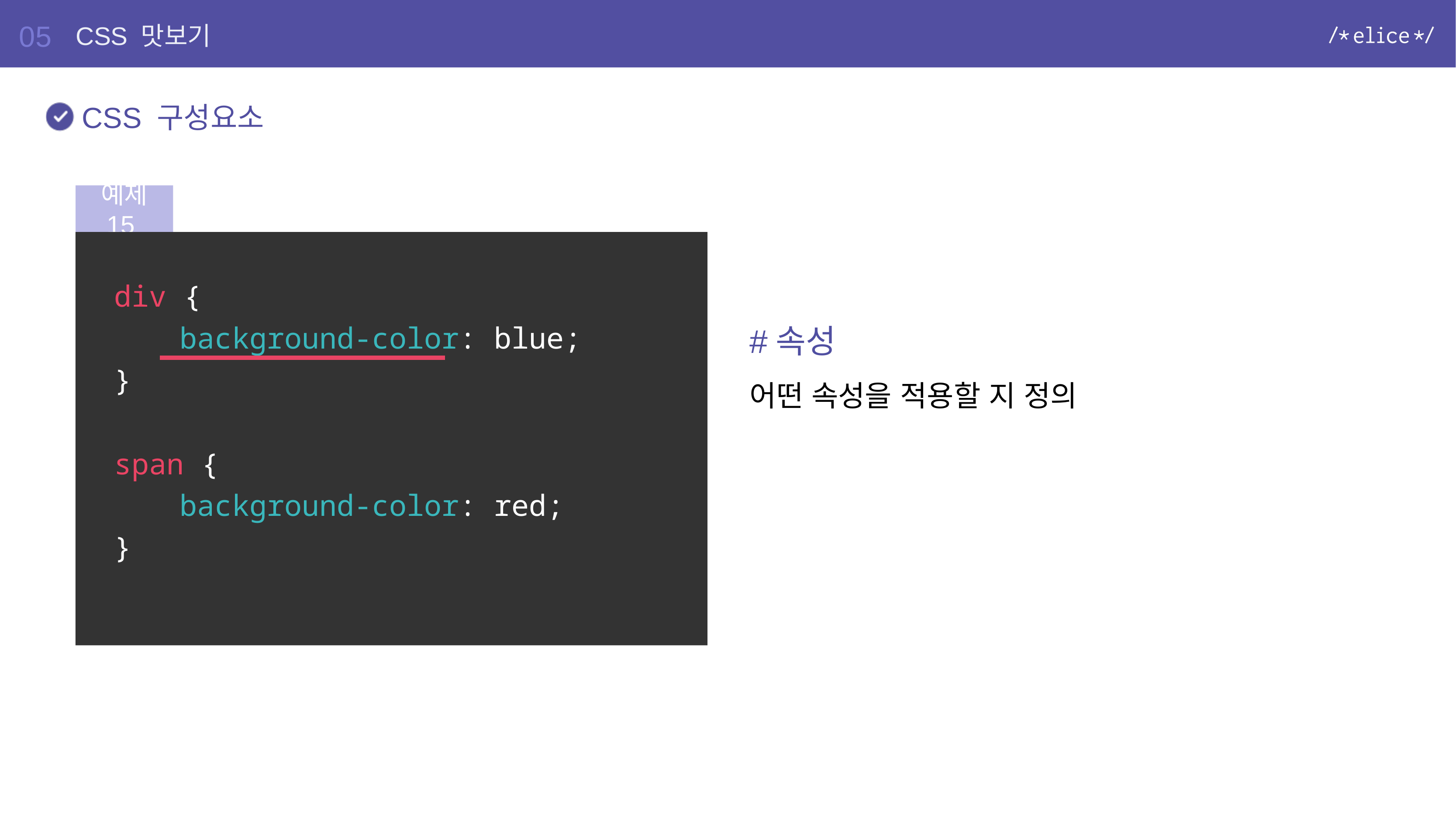

05
CSS 맛보기
CSS 구성요소
예제 15
div {
	background-color: blue;
}

span {
	background-color: red;
}
#속성
어떤 속성을 적용할 지 정의